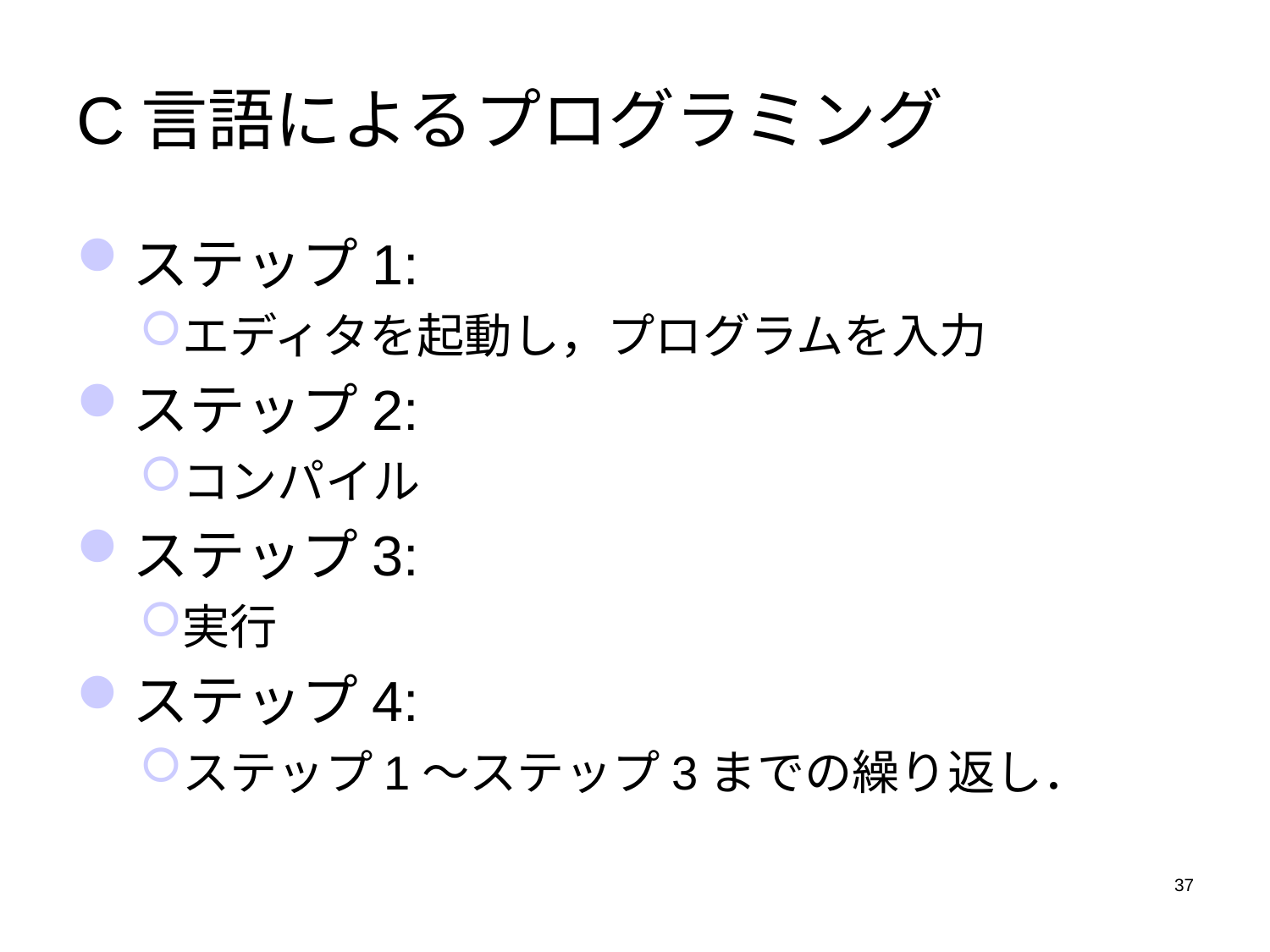

# C言語によるプログラミング
ステップ1:
エディタを起動し，プログラムを入力
ステップ2:
コンパイル
ステップ3:
実行
ステップ4:
ステップ1～ステップ3までの繰り返し．
37